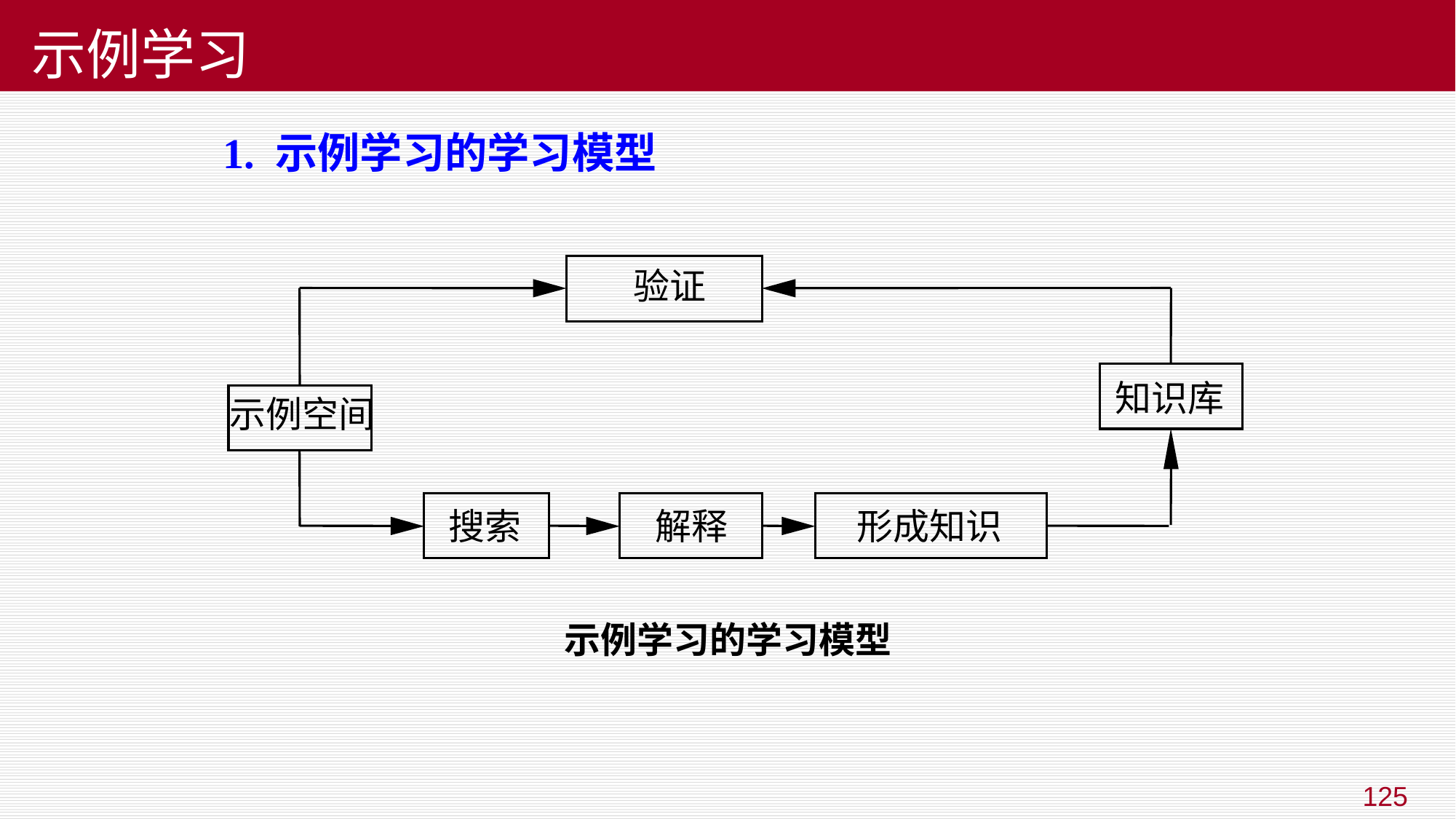

# 示例学习
1. 示例学习的学习模型

验证

知识库

示例空间

搜索
解释
形成知识

示例学习的学习模型
125